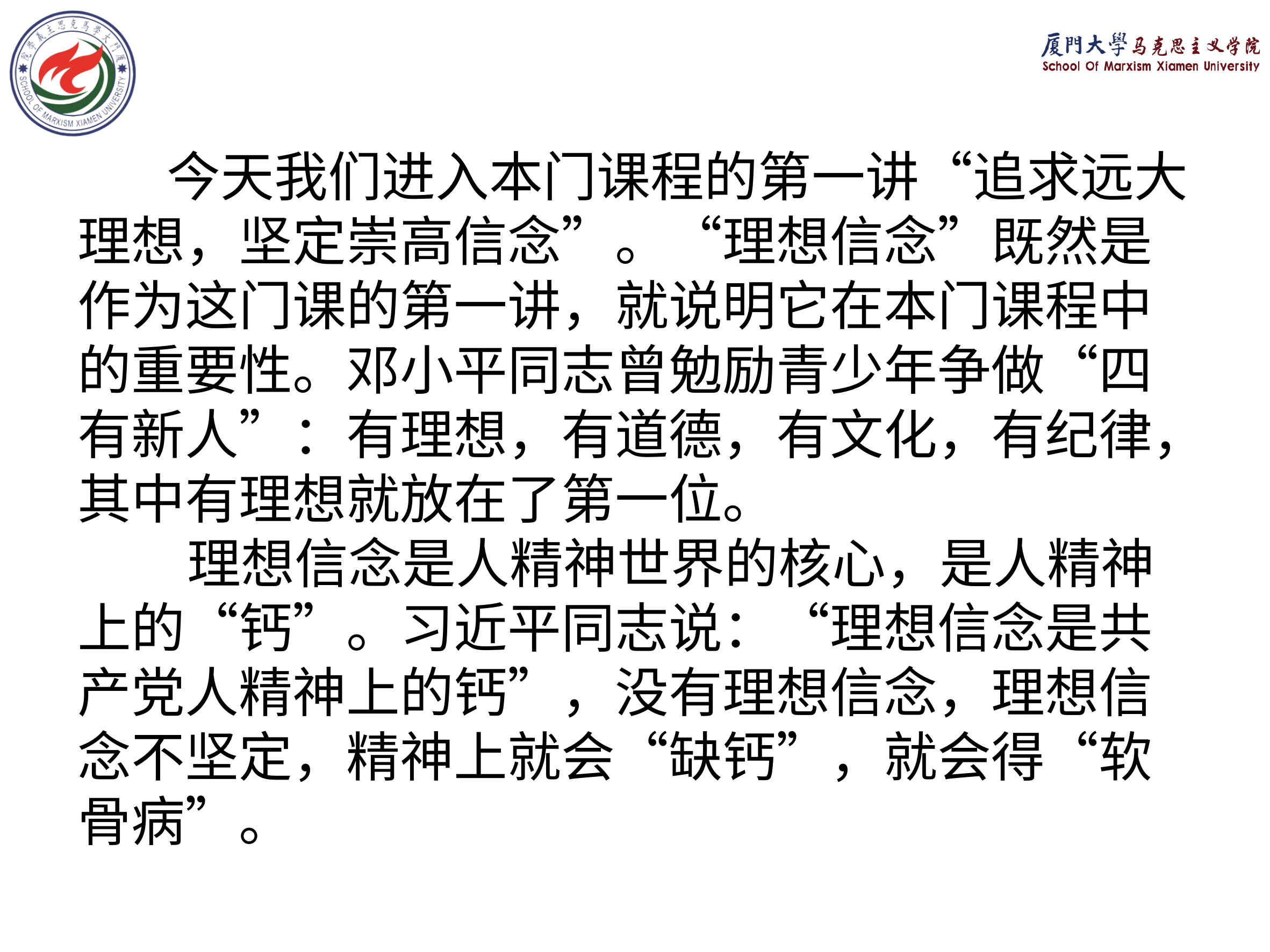

今天我们进入本门课程的第一讲“追求远大理想，坚定崇高信念”。“理想信念”既然是作为这门课的第一讲，就说明它在本门课程中的重要性。邓小平同志曾勉励青少年争做“四有新人”：有理想，有道德，有文化，有纪律，其中有理想就放在了第一位。
        理想信念是人精神世界的核心，是人精神上的“钙”。习近平同志说：“理想信念是共产党人精神上的钙”，没有理想信念，理想信念不坚定，精神上就会“缺钙”，就会得“软骨病”。